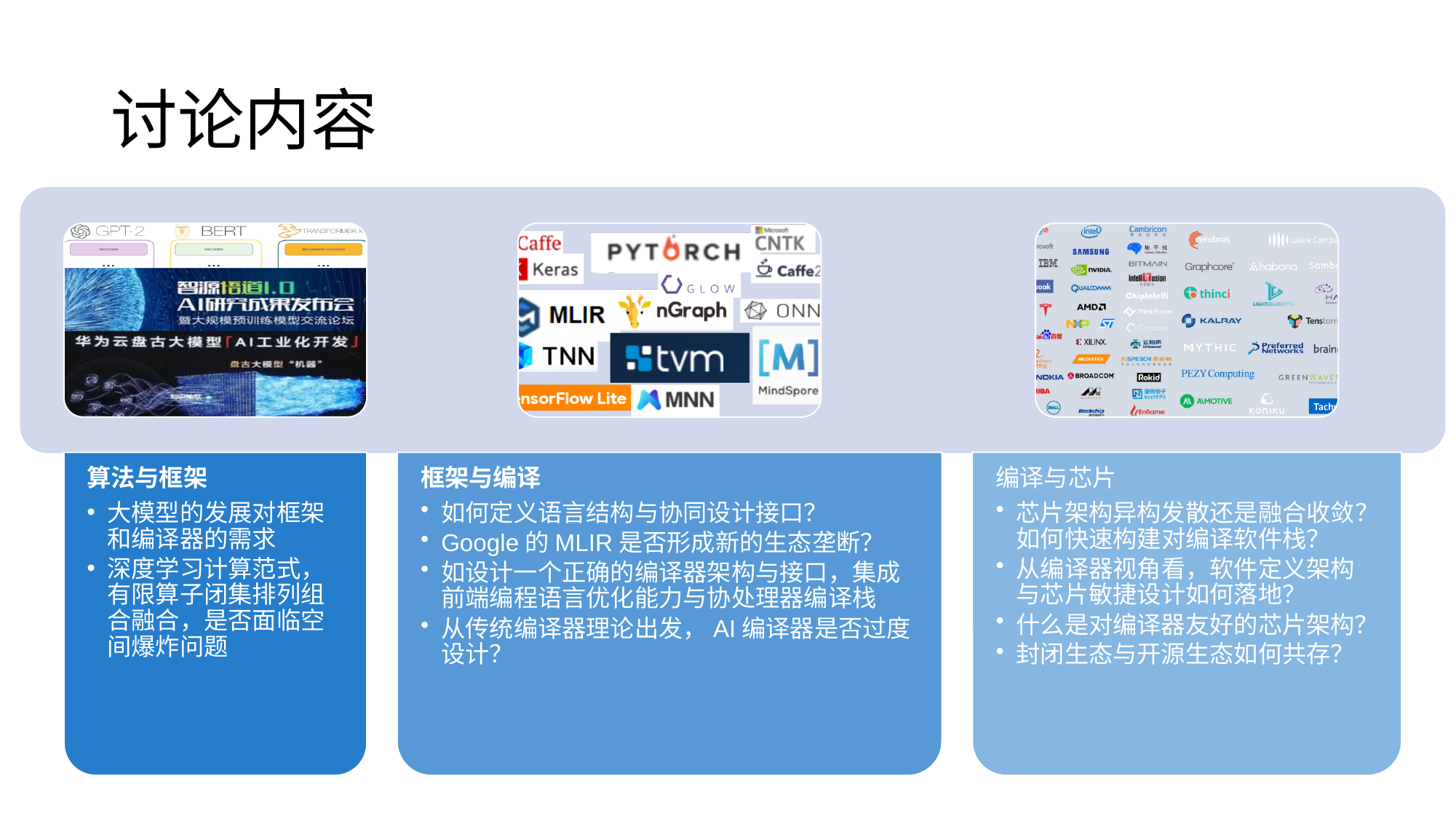

# 讨论内容
算法与框架
大模型的发展对框架和编译器的需求
深度学习计算范式，有限算子闭集排列组合融合，是否面临空间爆炸问题
框架与编译
如何定义语言结构与协同设计接口？
Google的MLIR是否形成新的生态垄断？
如设计一个正确的编译器架构与接口，集成前端编程语言优化能力与协处理器编译栈
从传统编译器理论出发，AI编译器是否过度设计？
编译与芯片
芯片架构异构发散还是融合收敛？如何快速构建对编译软件栈？
从编译器视角看，软件定义架构与芯片敏捷设计如何落地？
什么是对编译器友好的芯片架构？
封闭生态与开源生态如何共存？